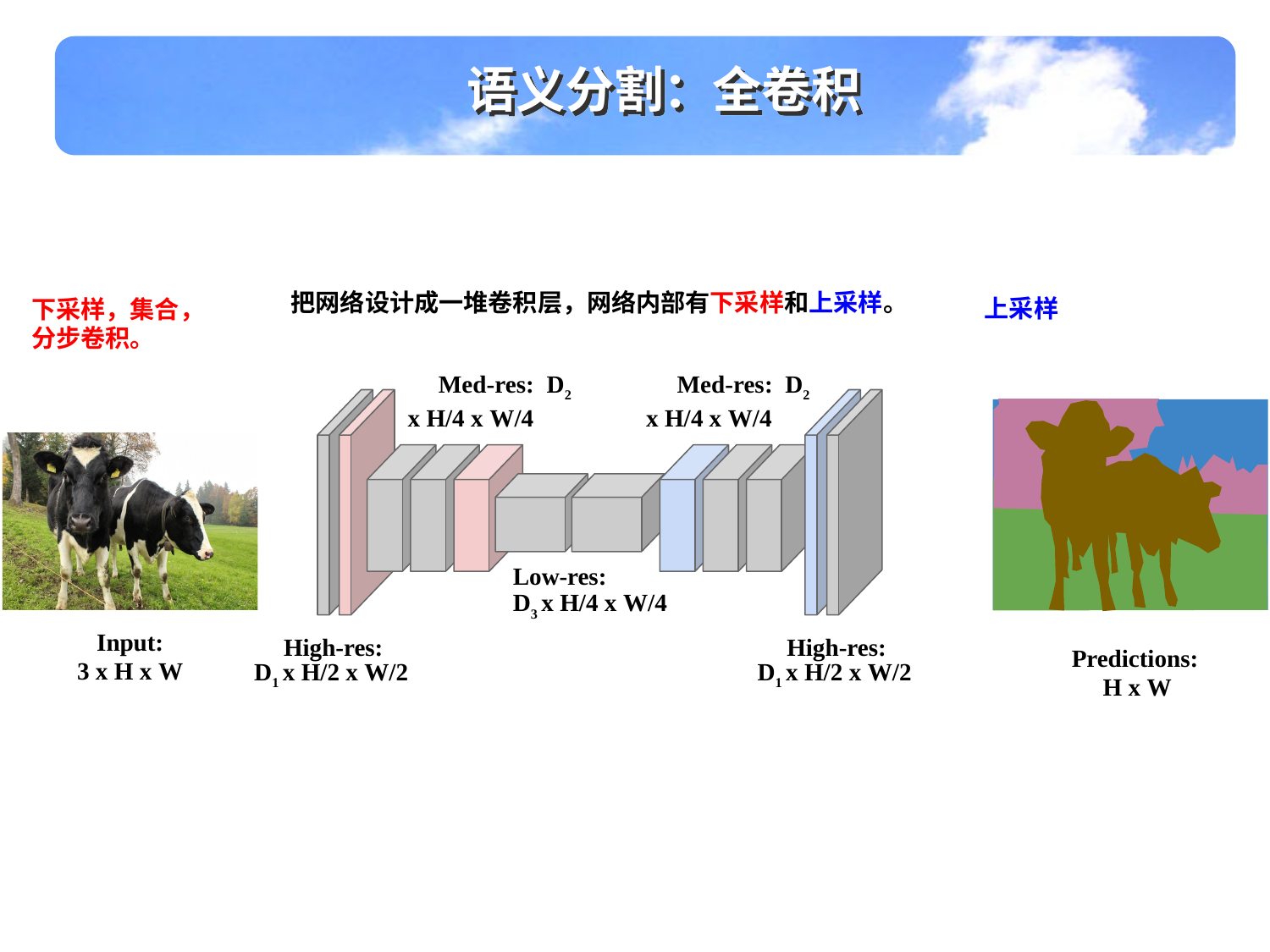

语义分割：全卷积
把网络设计成一堆卷积层，网络内部有下采样和上采样。
下采样，集合，分步卷积。
上采样
Med-res:  D2 x H/4 x W/4
Med-res:  D2 x H/4 x W/4

Low-res:
D3 x H/4 x W/4
Input:
3 x H x W
High-res:  D1 x H/2 x W/2
High-res:  D1 x H/2 x W/2
Predictions:  H x W